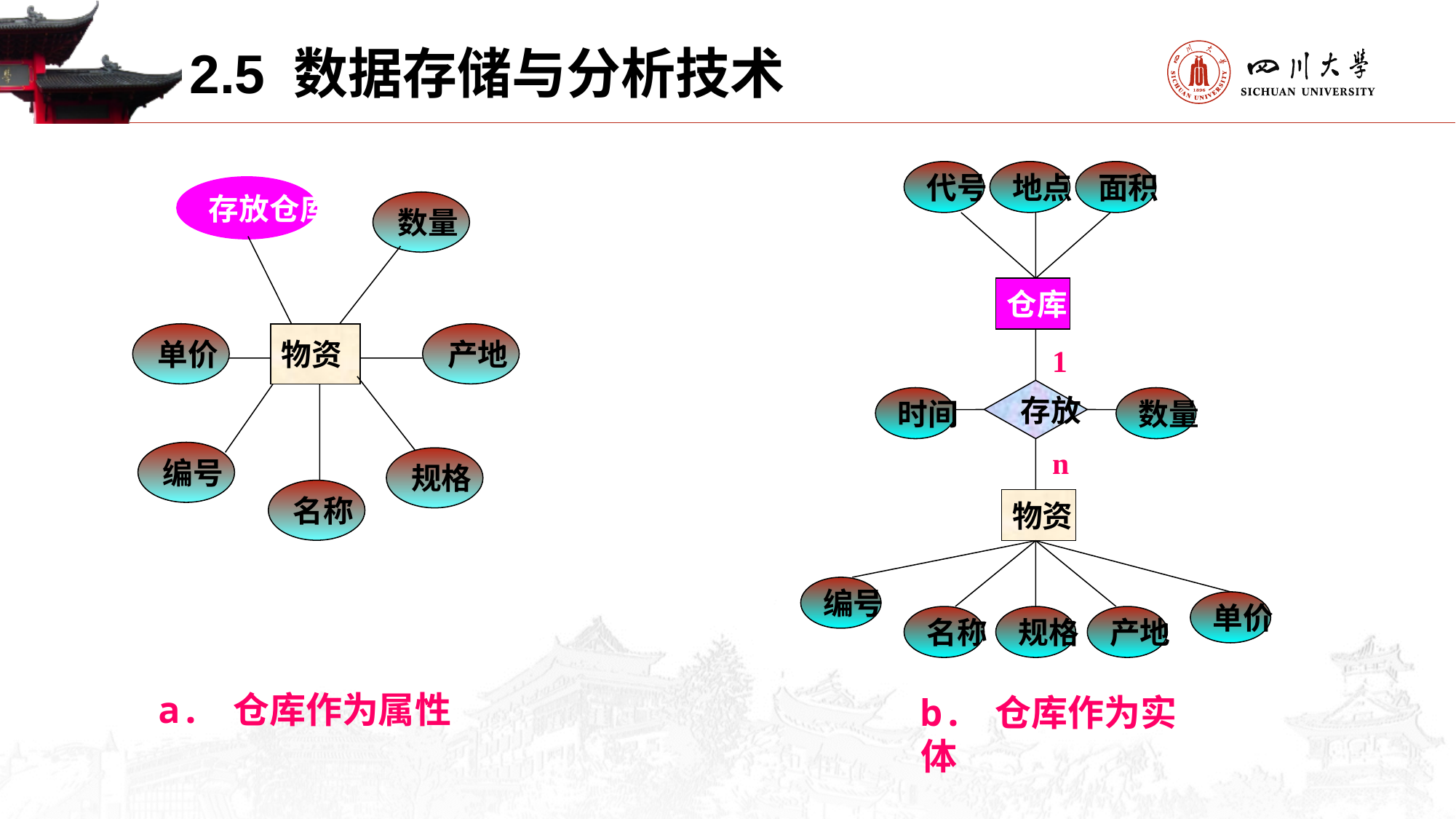

2.5 数据存储与分析技术

代号
地点
面积
时间
数量
编号
单价
名称
规格
产地
存放仓库
数量
单价
产地
编号
规格
名称

仓库
物资
1

存放

n
物资
a. 仓库作为属性
b. 仓库作为实体